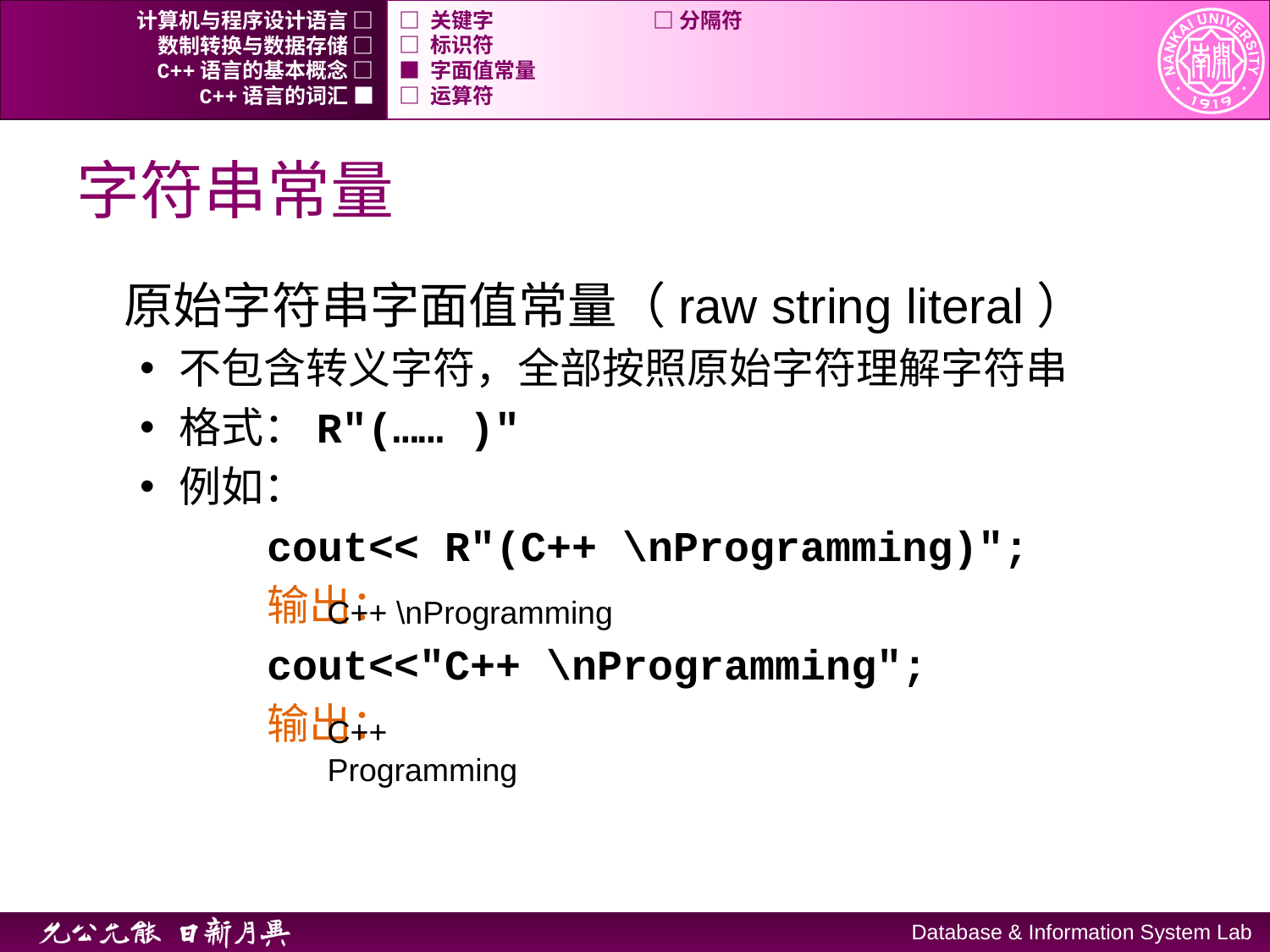

计算机与程序设计语言 □
□ 关键字		□ 分隔符
数制转换与数据存储 □
□ 标识符
C++语言的基本概念 □
■ 字面值常量
C++语言的词汇 ■
□ 运算符
# 字符串常量
原始字符串字面值常量（raw string literal）
不包含转义字符，全部按照原始字符理解字符串
格式：R"(…… )"
例如：
	cout<< R"(C++ \nProgramming)";
	输出：
	cout<<"C++ \nProgramming";
	输出：
C++ \nProgramming
C++
Programming